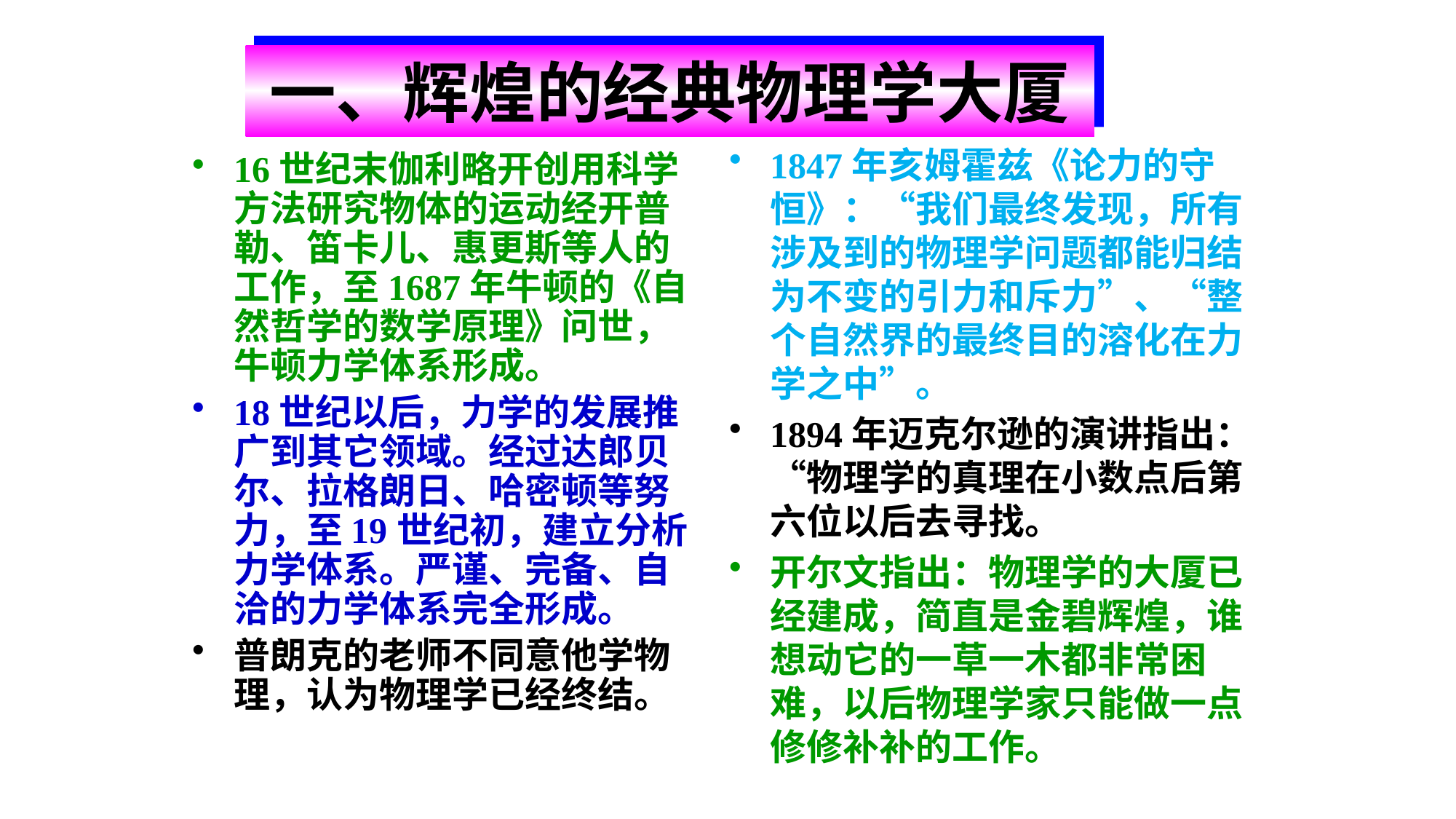

一、辉煌的经典物理学大厦
1847年亥姆霍兹《论力的守恒》：“我们最终发现，所有涉及到的物理学问题都能归结为不变的引力和斥力”、“整个自然界的最终目的溶化在力学之中”。
1894年迈克尔逊的演讲指出：“物理学的真理在小数点后第六位以后去寻找。
开尔文指出：物理学的大厦已经建成，简直是金碧辉煌，谁想动它的一草一木都非常困难，以后物理学家只能做一点修修补补的工作。
16世纪末伽利略开创用科学方法研究物体的运动经开普勒、笛卡儿、惠更斯等人的工作，至1687年牛顿的《自然哲学的数学原理》问世，牛顿力学体系形成。
18世纪以后，力学的发展推广到其它领域。经过达郎贝尔、拉格朗日、哈密顿等努力，至19世纪初，建立分析力学体系。严谨、完备、自洽的力学体系完全形成。
普朗克的老师不同意他学物理，认为物理学已经终结。